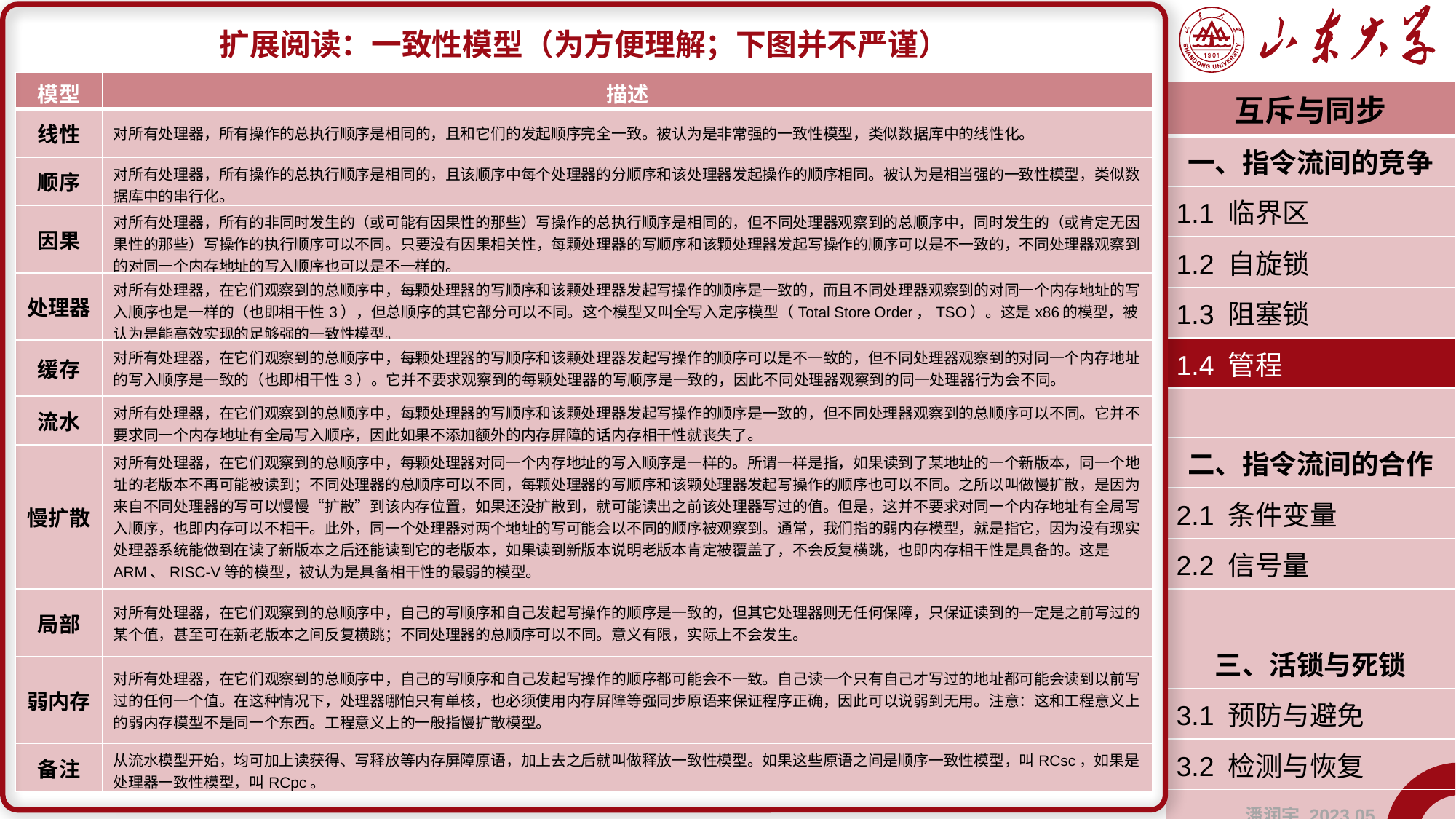

扩展阅读：一致性模型（为方便理解；下图并不严谨）
| 模型 | 描述 |
| --- | --- |
| 线性 | 对所有处理器，所有操作的总执行顺序是相同的，且和它们的发起顺序完全一致。被认为是非常强的一致性模型，类似数据库中的线性化。 |
| 顺序 | 对所有处理器，所有操作的总执行顺序是相同的，且该顺序中每个处理器的分顺序和该处理器发起操作的顺序相同。被认为是相当强的一致性模型，类似数据库中的串行化。 |
| 因果 | 对所有处理器，所有的非同时发生的（或可能有因果性的那些）写操作的总执行顺序是相同的，但不同处理器观察到的总顺序中，同时发生的（或肯定无因果性的那些）写操作的执行顺序可以不同。只要没有因果相关性，每颗处理器的写顺序和该颗处理器发起写操作的顺序可以是不一致的，不同处理器观察到的对同一个内存地址的写入顺序也可以是不一样的。 |
| 处理器 | 对所有处理器，在它们观察到的总顺序中，每颗处理器的写顺序和该颗处理器发起写操作的顺序是一致的，而且不同处理器观察到的对同一个内存地址的写入顺序也是一样的（也即相干性3），但总顺序的其它部分可以不同。这个模型又叫全写入定序模型（Total Store Order，TSO）。这是x86的模型，被认为是能高效实现的足够强的一致性模型。 |
| 缓存 | 对所有处理器，在它们观察到的总顺序中，每颗处理器的写顺序和该颗处理器发起写操作的顺序可以是不一致的，但不同处理器观察到的对同一个内存地址的写入顺序是一致的（也即相干性3）。它并不要求观察到的每颗处理器的写顺序是一致的，因此不同处理器观察到的同一处理器行为会不同。 |
| 流水 | 对所有处理器，在它们观察到的总顺序中，每颗处理器的写顺序和该颗处理器发起写操作的顺序是一致的，但不同处理器观察到的总顺序可以不同。它并不要求同一个内存地址有全局写入顺序，因此如果不添加额外的内存屏障的话内存相干性就丧失了。 |
| 慢扩散 | 对所有处理器，在它们观察到的总顺序中，每颗处理器对同一个内存地址的写入顺序是一样的。所谓一样是指，如果读到了某地址的一个新版本，同一个地址的老版本不再可能被读到；不同处理器的总顺序可以不同，每颗处理器的写顺序和该颗处理器发起写操作的顺序也可以不同。之所以叫做慢扩散，是因为来自不同处理器的写可以慢慢“扩散”到该内存位置，如果还没扩散到，就可能读出之前该处理器写过的值。但是，这并不要求对同一个内存地址有全局写入顺序，也即内存可以不相干。此外，同一个处理器对两个地址的写可能会以不同的顺序被观察到。通常，我们指的弱内存模型，就是指它，因为没有现实处理器系统能做到在读了新版本之后还能读到它的老版本，如果读到新版本说明老版本肯定被覆盖了，不会反复横跳，也即内存相干性是具备的。这是ARM、RISC-V等的模型，被认为是具备相干性的最弱的模型。 |
| 局部 | 对所有处理器，在它们观察到的总顺序中，自己的写顺序和自己发起写操作的顺序是一致的，但其它处理器则无任何保障，只保证读到的一定是之前写过的某个值，甚至可在新老版本之间反复横跳；不同处理器的总顺序可以不同。意义有限，实际上不会发生。 |
| 弱内存 | 对所有处理器，在它们观察到的总顺序中，自己的写顺序和自己发起写操作的顺序都可能会不一致。自己读一个只有自己才写过的地址都可能会读到以前写过的任何一个值。在这种情况下，处理器哪怕只有单核，也必须使用内存屏障等强同步原语来保证程序正确，因此可以说弱到无用。注意：这和工程意义上的弱内存模型不是同一个东西。工程意义上的一般指慢扩散模型。 |
| 备注 | 从流水模型开始，均可加上读获得、写释放等内存屏障原语，加上去之后就叫做释放一致性模型。如果这些原语之间是顺序一致性模型，叫RCsc，如果是处理器一致性模型，叫RCpc。 |
| 互斥与同步 |
| --- |
| 一、指令流间的竞争 |
| 1.1 临界区 |
| 1.2 自旋锁 |
| 1.3 阻塞锁 |
| 1.4 管程 |
|  |
| 二、指令流间的合作 |
| 2.1 条件变量 |
| 2.2 信号量 |
|  |
| 三、活锁与死锁 |
| 3.1 预防与避免 |
| 3.2 检测与恢复 |
| 潘润宇 2023.05 |